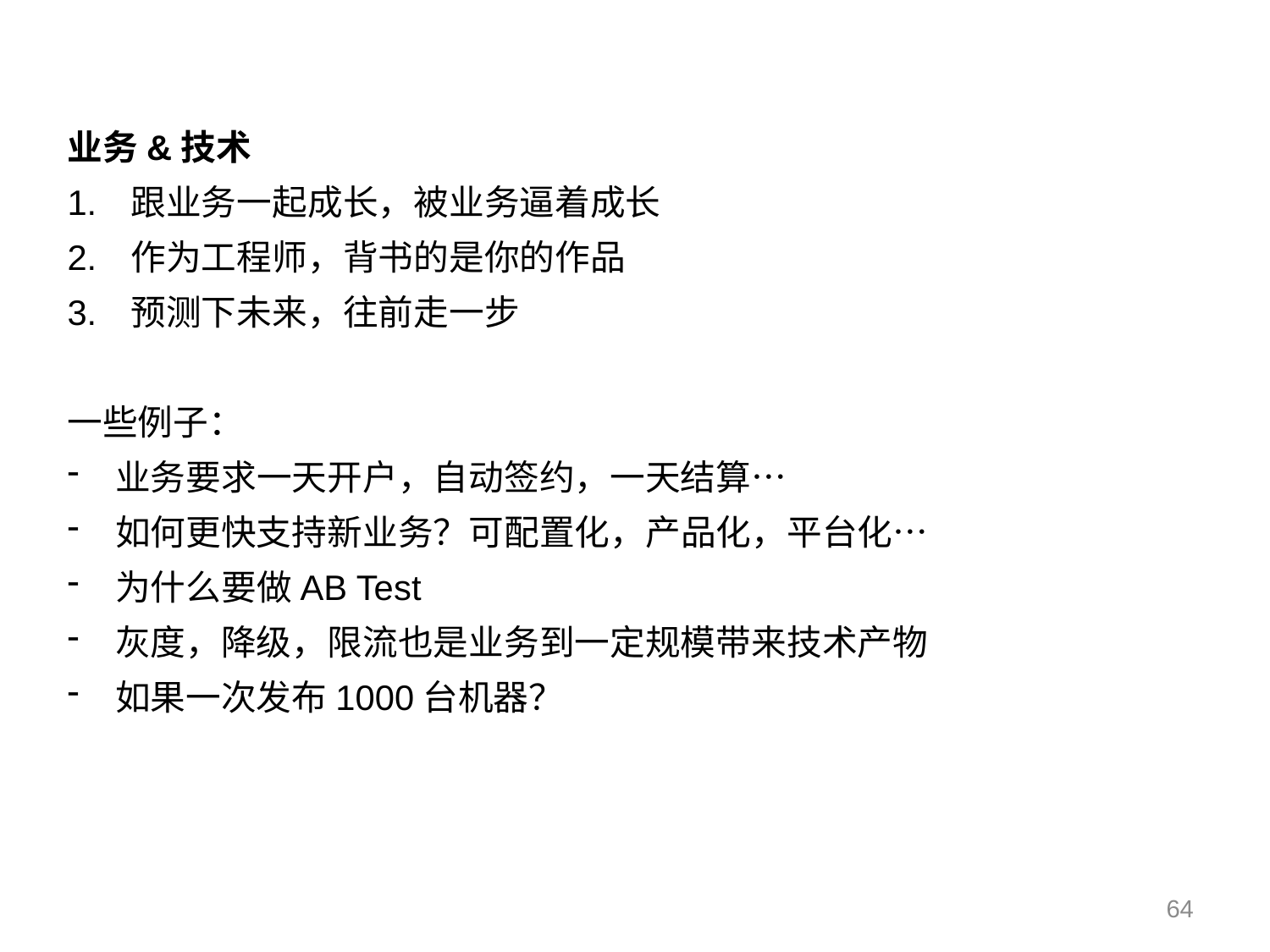

业务&技术
跟业务一起成长，被业务逼着成长
作为工程师，背书的是你的作品
预测下未来，往前走一步

一些例子：
业务要求一天开户，自动签约，一天结算…
如何更快支持新业务？可配置化，产品化，平台化…
为什么要做AB Test
灰度，降级，限流也是业务到一定规模带来技术产物
如果一次发布1000台机器？

64